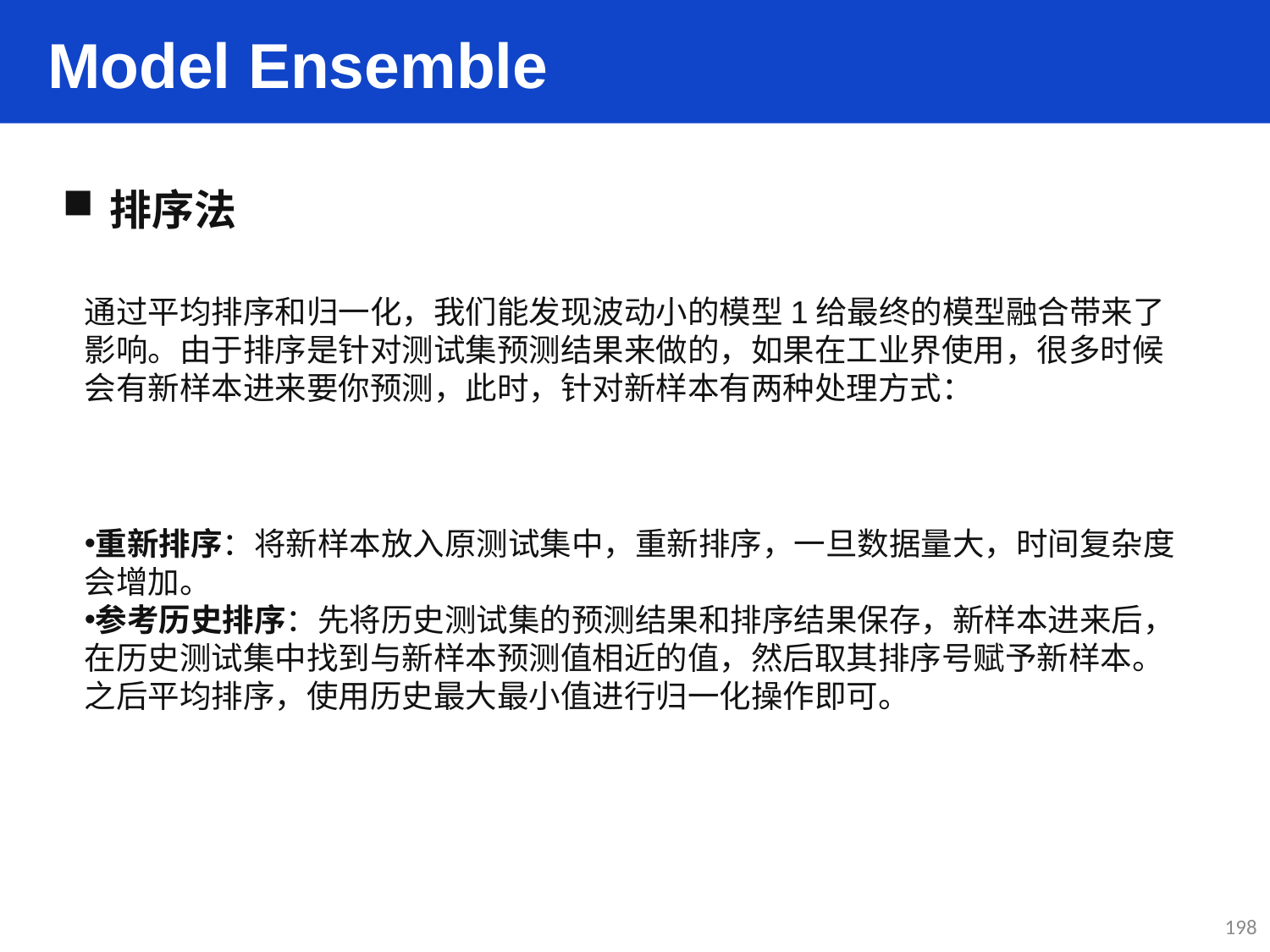

Model Ensemble

排序法

通过平均排序和归一化，我们能发现波动小的模型1给最终的模型融合带来了影响。由于排序是针对测试集预测结果来做的，如果在工业界使用，很多时候会有新样本进来要你预测，此时，针对新样本有两种处理方式：
重新排序：将新样本放入原测试集中，重新排序，一旦数据量大，时间复杂度会增加。
参考历史排序：先将历史测试集的预测结果和排序结果保存，新样本进来后，在历史测试集中找到与新样本预测值相近的值，然后取其排序号赋予新样本。之后平均排序，使用历史最大最小值进行归一化操作即可。
198